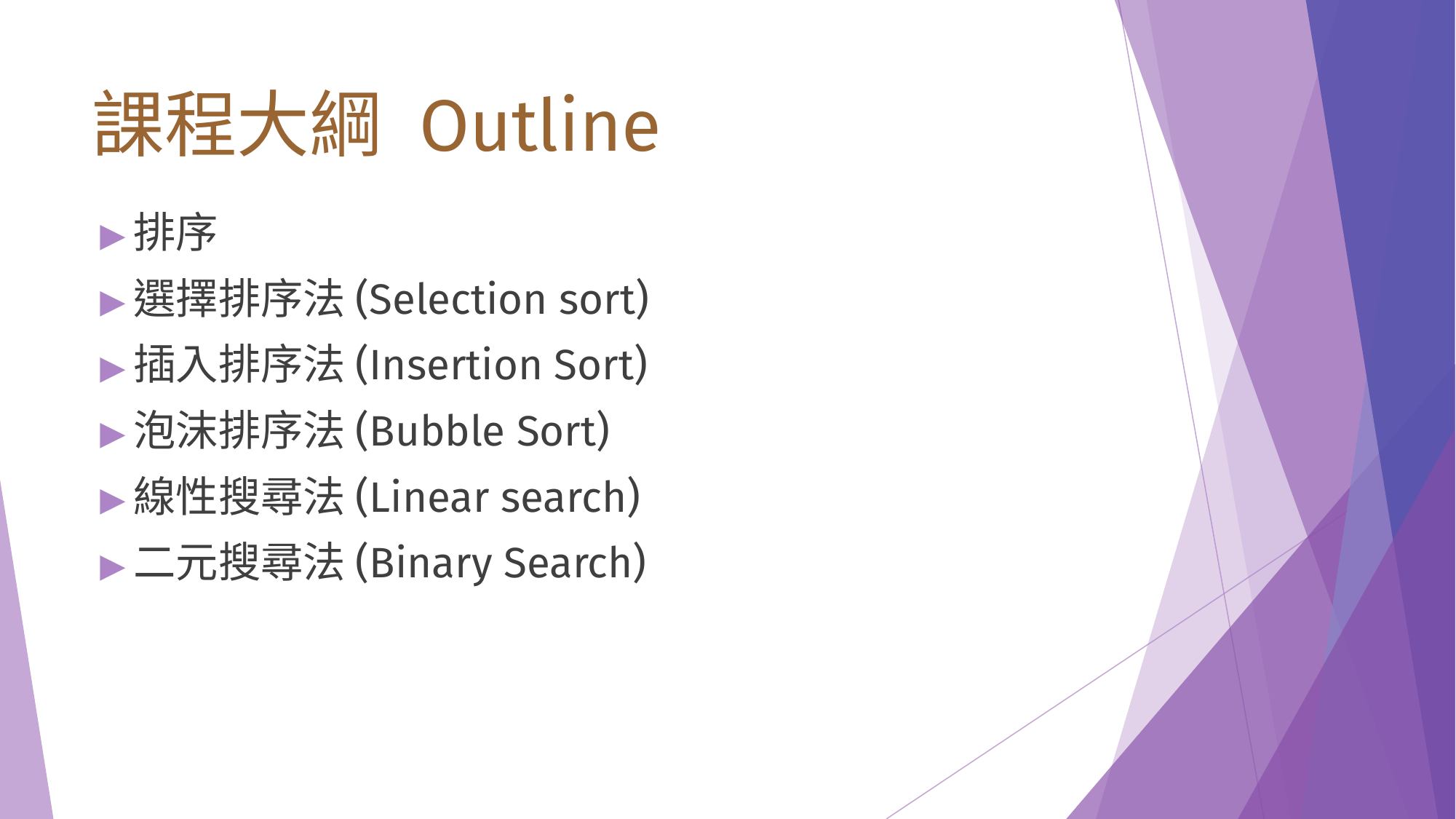

# 課程大綱 Outline
排序
選擇排序法(Selection sort)
插入排序法(Insertion Sort)
泡沫排序法(Bubble Sort)
線性搜尋法(Linear search)
二元搜尋法(Binary Search)